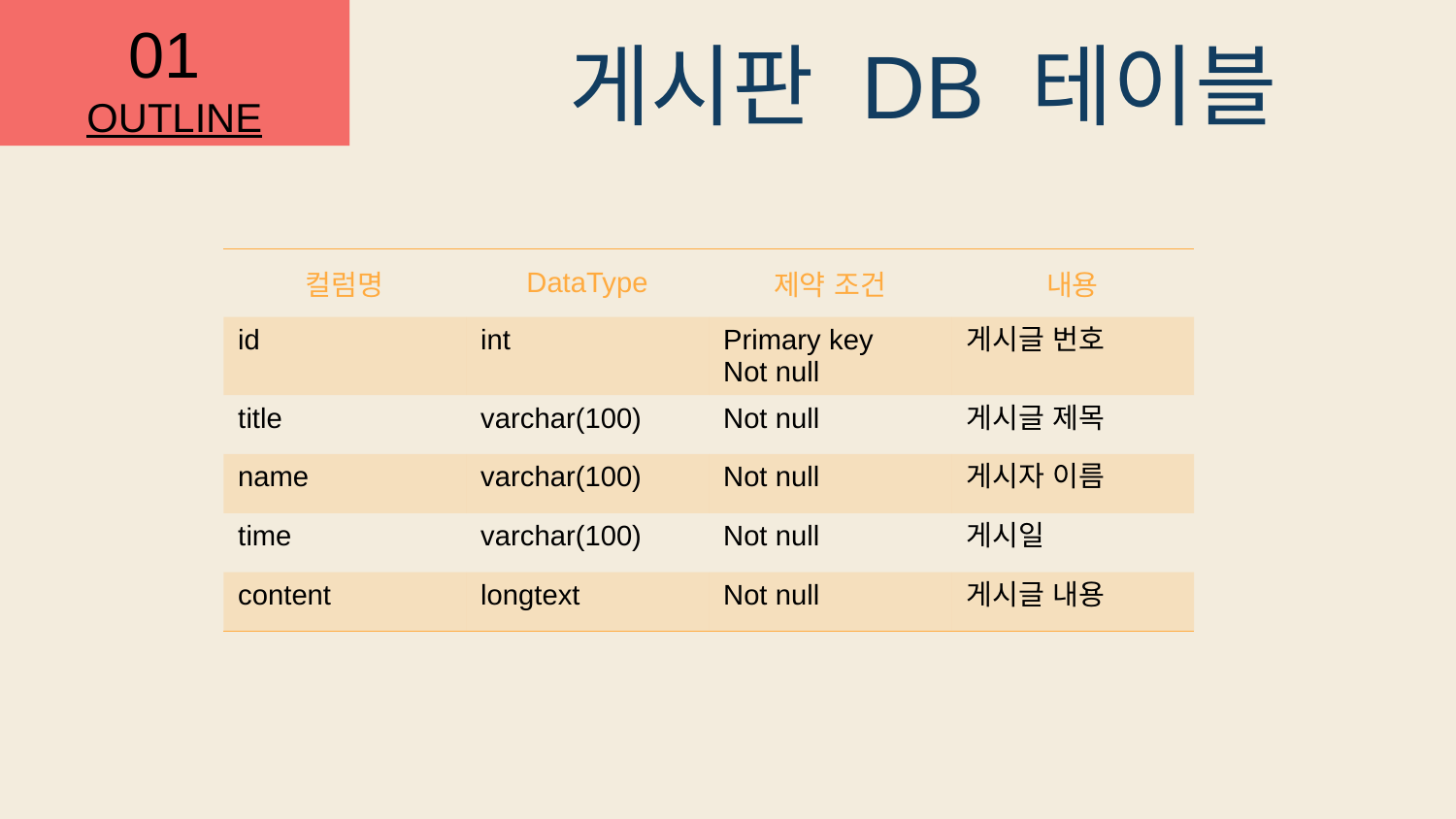

게시판 DB 테이블
| 컬럼명 | DataType | 제약 조건 | 내용 |
| --- | --- | --- | --- |
| id | int | Primary key Not null | 게시글 번호 |
| title | varchar(100) | Not null | 게시글 제목 |
| name | varchar(100) | Not null | 게시자 이름 |
| time | varchar(100) | Not null | 게시일 |
| content | longtext | Not null | 게시글 내용 |